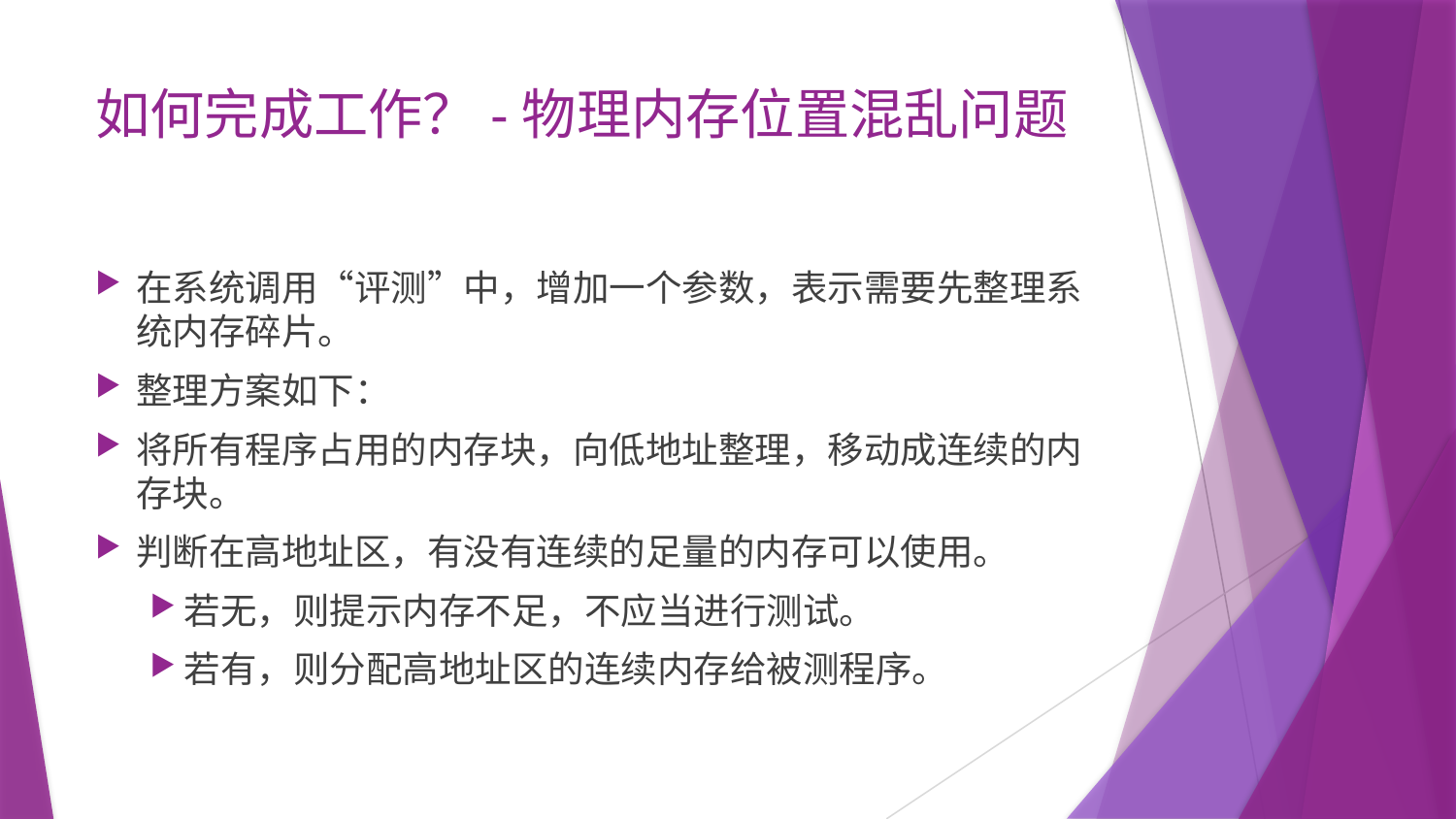

# 如何完成工作？-物理内存位置混乱问题
在系统调用“评测”中，增加一个参数，表示需要先整理系统内存碎片。
整理方案如下：
将所有程序占用的内存块，向低地址整理，移动成连续的内存块。
判断在高地址区，有没有连续的足量的内存可以使用。
若无，则提示内存不足，不应当进行测试。
若有，则分配高地址区的连续内存给被测程序。